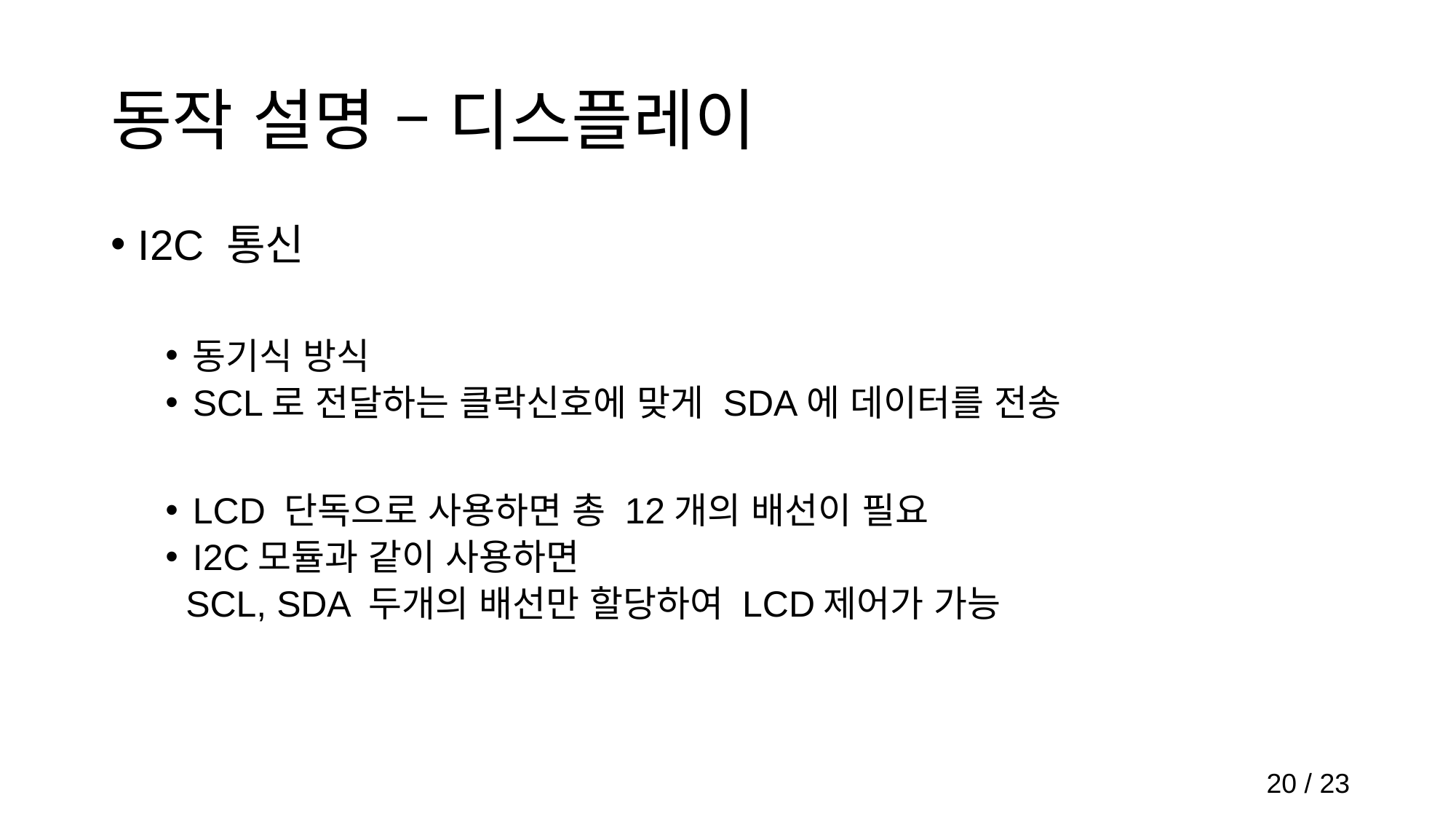

# 동작 설명 – 디스플레이
I2C 통신

동기식 방식
SCL로 전달하는 클락신호에 맞게 SDA에 데이터를 전송

LCD 단독으로 사용하면 총 12개의 배선이 필요
I2C모듈과 같이 사용하면
  SCL, SDA 두개의 배선만 할당하여 LCD제어가 가능